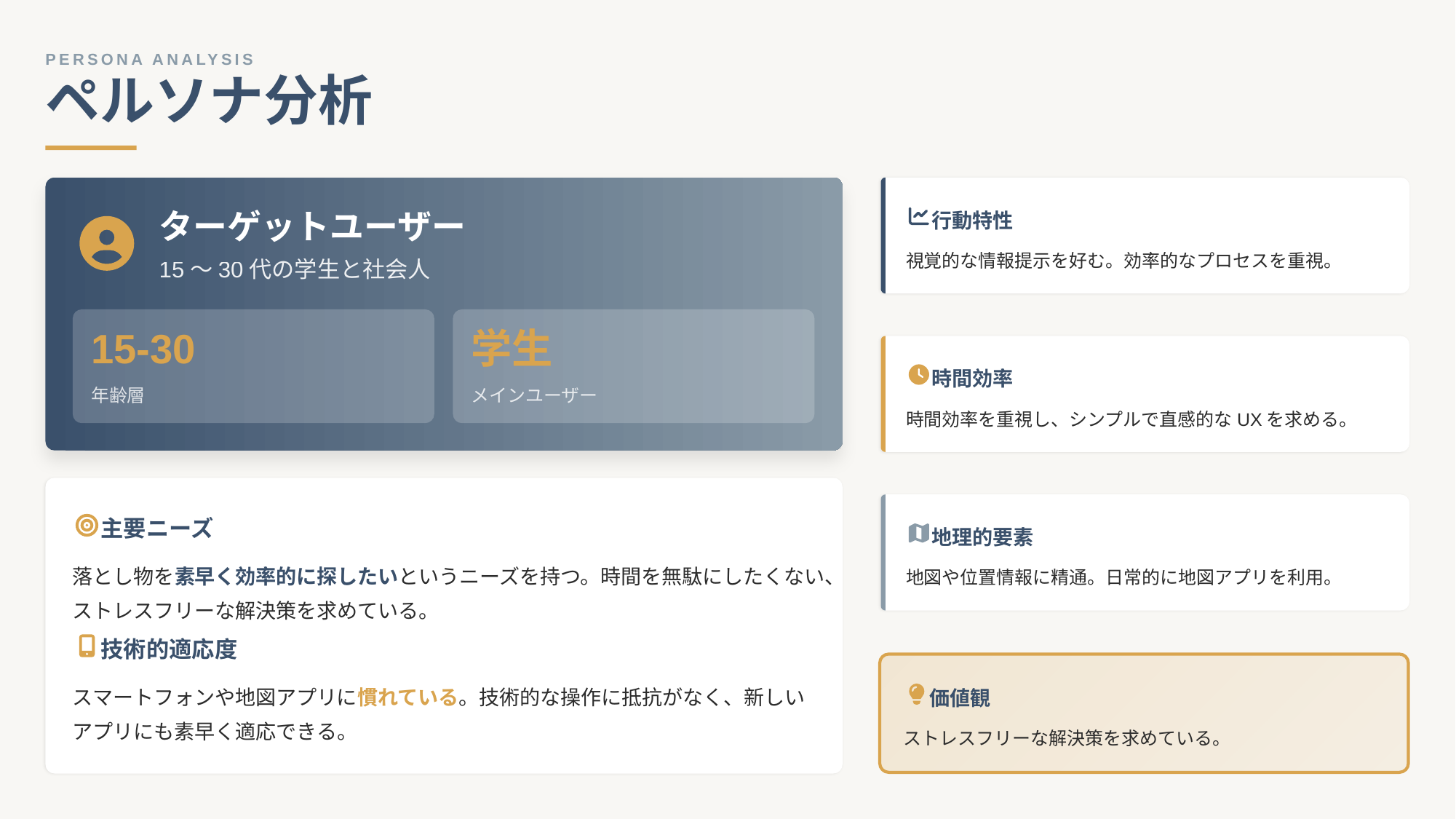

PERSONA ANALYSIS
ペルソナ分析

行動特性
ターゲットユーザー

視覚的な情報提示を好む。効率的なプロセスを重視。
15〜30代の学生と社会人

15-30
学生

時間効率

年齢層
メインユーザー
時間効率を重視し、シンプルで直感的なUXを求める。

主要ニーズ

地理的要素

落とし物を素早く効率的に探したいというニーズを持つ。時間を無駄にしたくない、ストレスフリーな解決策を求めている。
地図や位置情報に精通。日常的に地図アプリを利用。
技術的適応度

スマートフォンや地図アプリに慣れている。技術的な操作に抵抗がなく、新しいアプリにも素早く適応できる。
価値観

ストレスフリーな解決策を求めている。